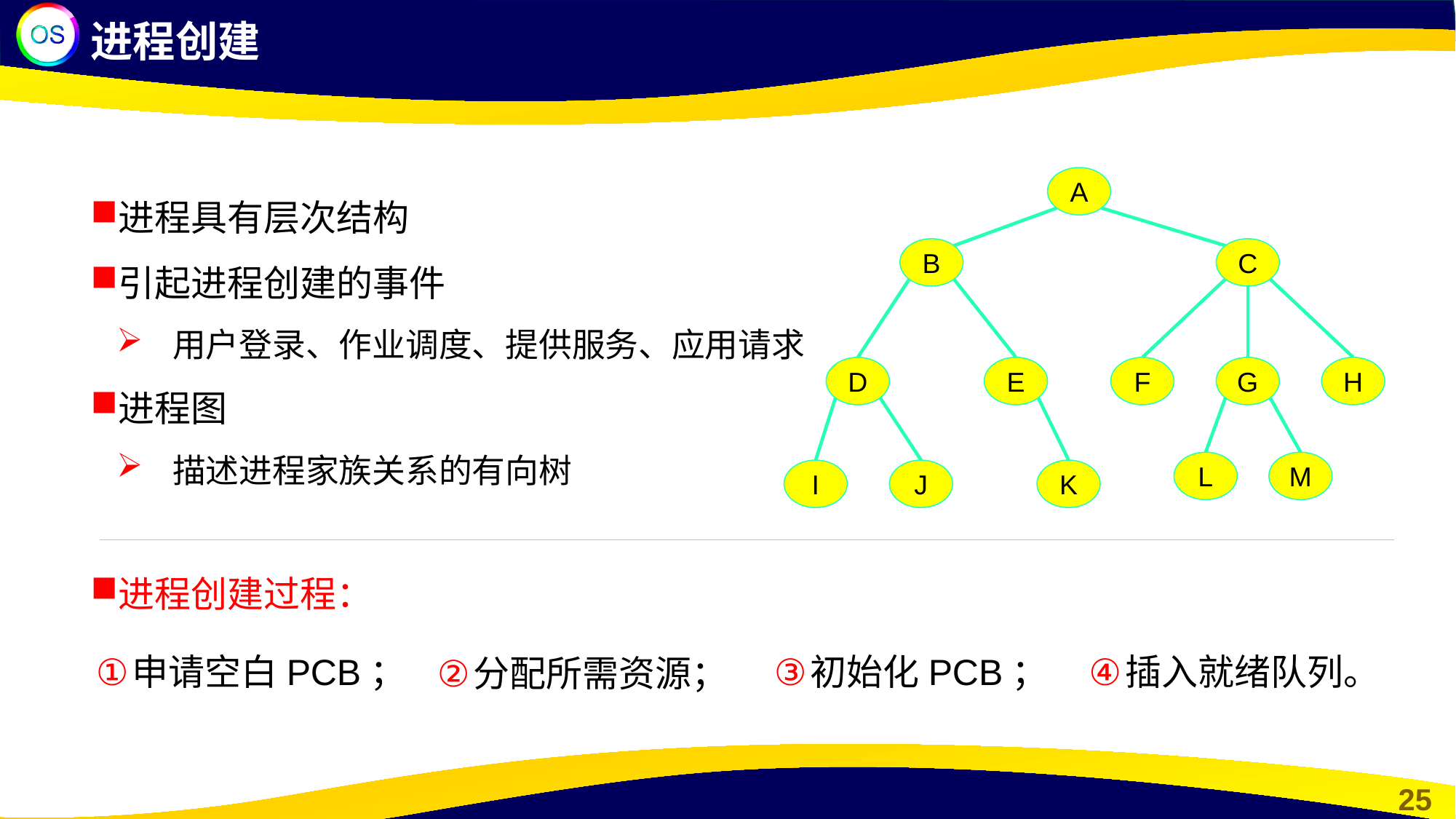

进程创建
进程具有层次结构
引起进程创建的事件
用户登录、作业调度、提供服务、应用请求
进程图
描述进程家族关系的有向树

进程创建过程：
A
B
C
D
E
F
G
H
L
M
I
J
K
申请空白PCB；
初始化PCB；
插入就绪队列。
分配所需资源；